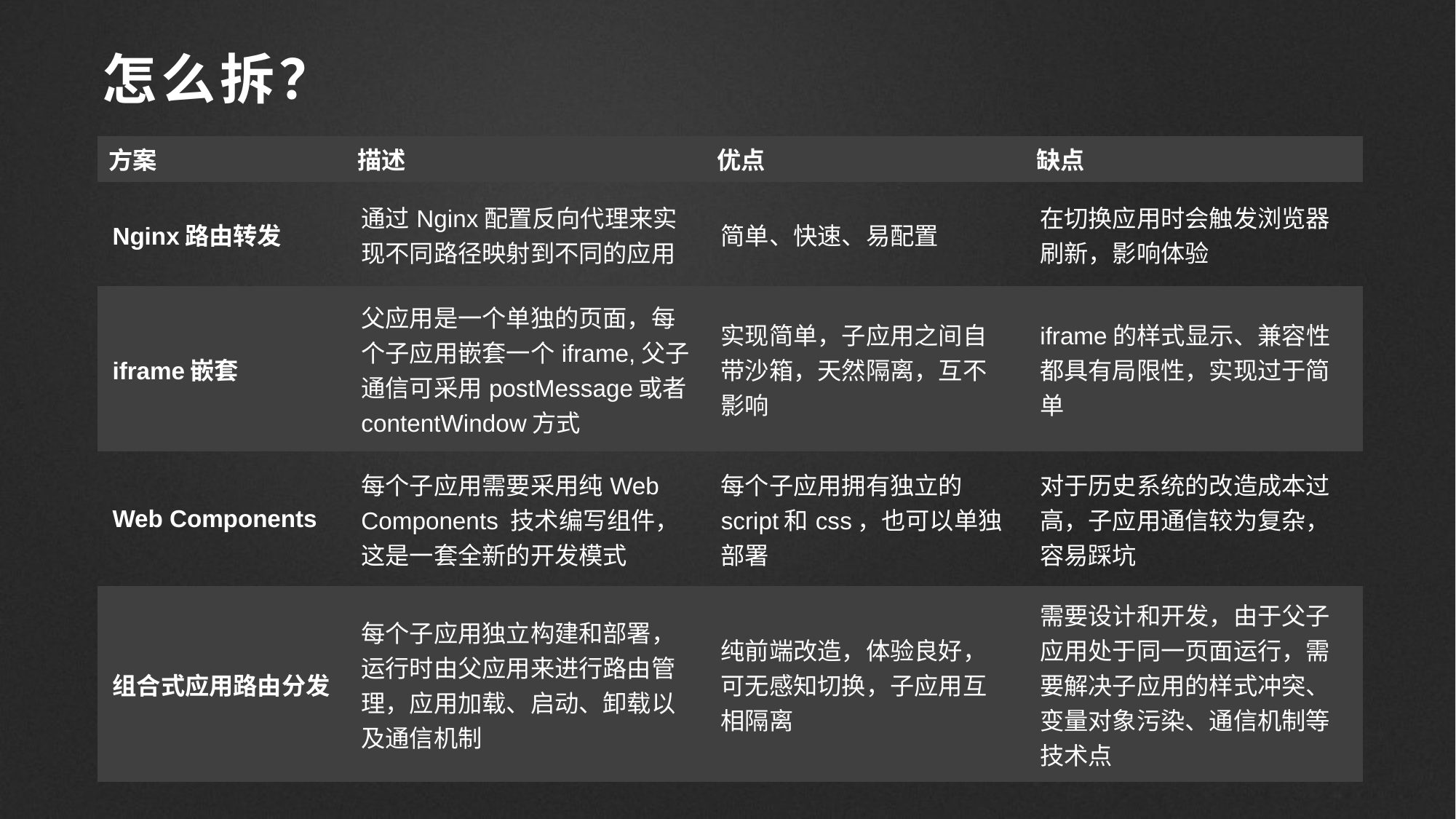

# 怎么拆？
| 方案 | 描述 | 优点 | 缺点 |
| --- | --- | --- | --- |
| Nginx路由转发 | 通过Nginx配置反向代理来实现不同路径映射到不同的应用 | 简单、快速、易配置 | 在切换应用时会触发浏览器刷新，影响体验 |
| iframe嵌套 | 父应用是一个单独的页面，每个子应用嵌套一个iframe,父子通信可采用postMessage或者contentWindow方式 | 实现简单，子应用之间自带沙箱，天然隔离，互不影响 | iframe的样式显示、兼容性都具有局限性，实现过于简单 |
| Web Components | 每个子应用需要采用纯Web Components 技术编写组件，这是一套全新的开发模式 | 每个子应用拥有独立的script和css，也可以单独部署 | 对于历史系统的改造成本过高，子应用通信较为复杂，容易踩坑 |
| 组合式应用路由分发 | 每个子应用独立构建和部署，运行时由父应用来进行路由管理，应用加载、启动、卸载以及通信机制 | 纯前端改造，体验良好，可无感知切换，子应用互相隔离 | 需要设计和开发，由于父子应用处于同一页面运行，需要解决子应用的样式冲突、变量对象污染、通信机制等技术点 |